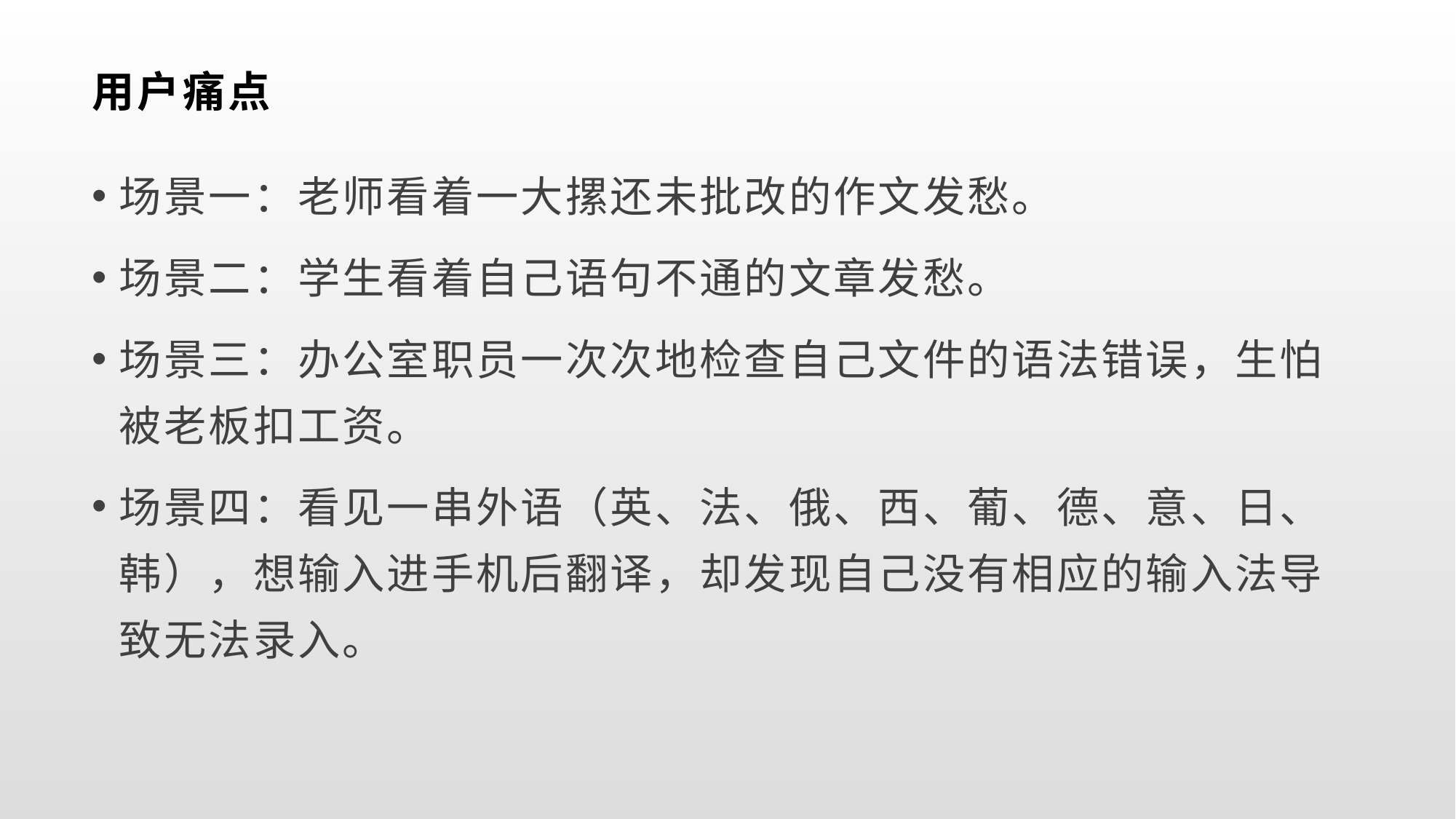

# 用户痛点
场景一：老师看着一大摞还未批改的作文发愁。
场景二：学生看着自己语句不通的文章发愁。
场景三：办公室职员一次次地检查自己文件的语法错误，生怕被老板扣工资。
场景四：看见一串外语（英、法、俄、西、葡、德、意、日、韩），想输入进手机后翻译，却发现自己没有相应的输入法导致无法录入。